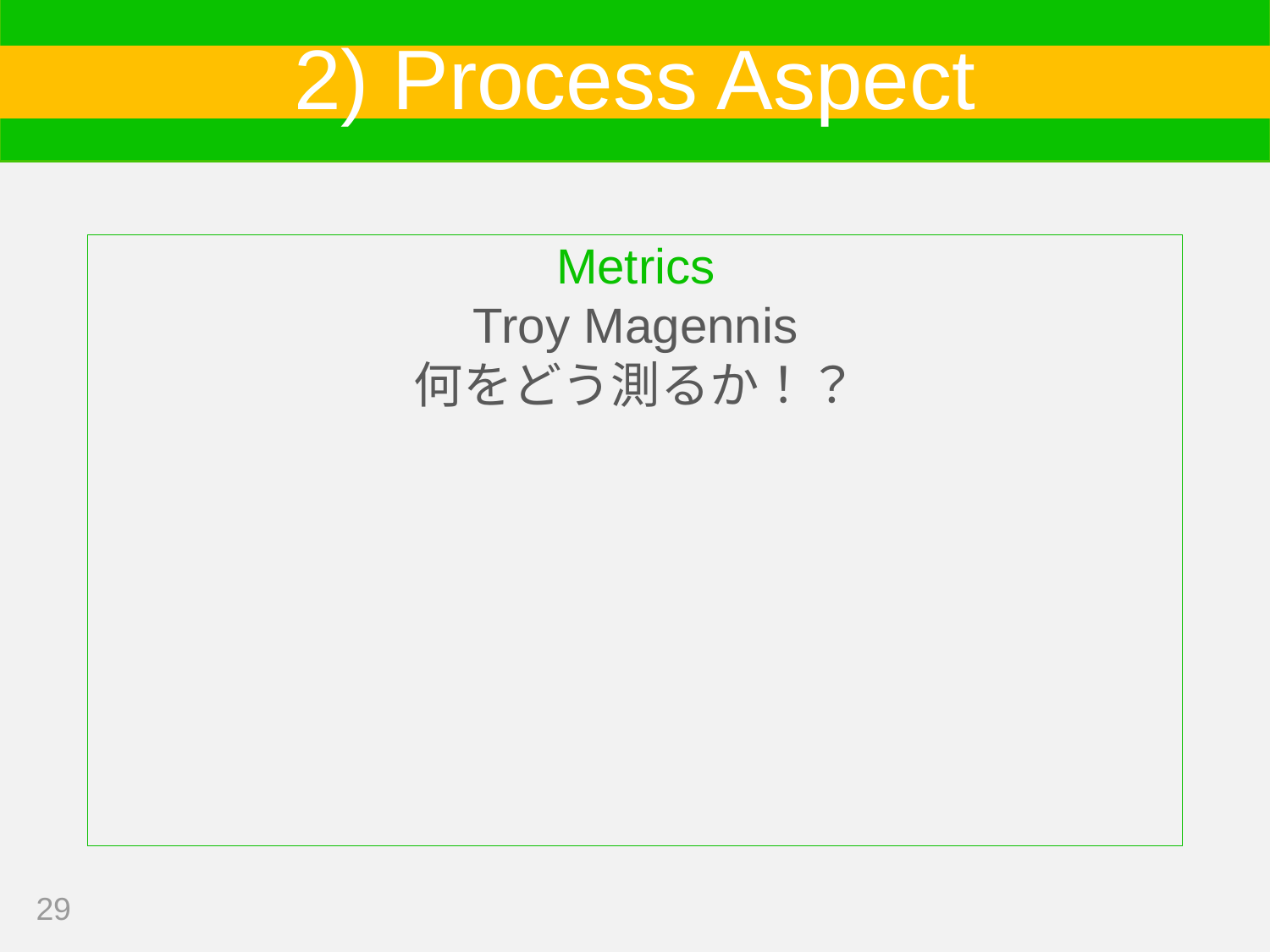

# 2) Process Aspect
Metrics
Troy Magennis
何をどう測るか！？
29